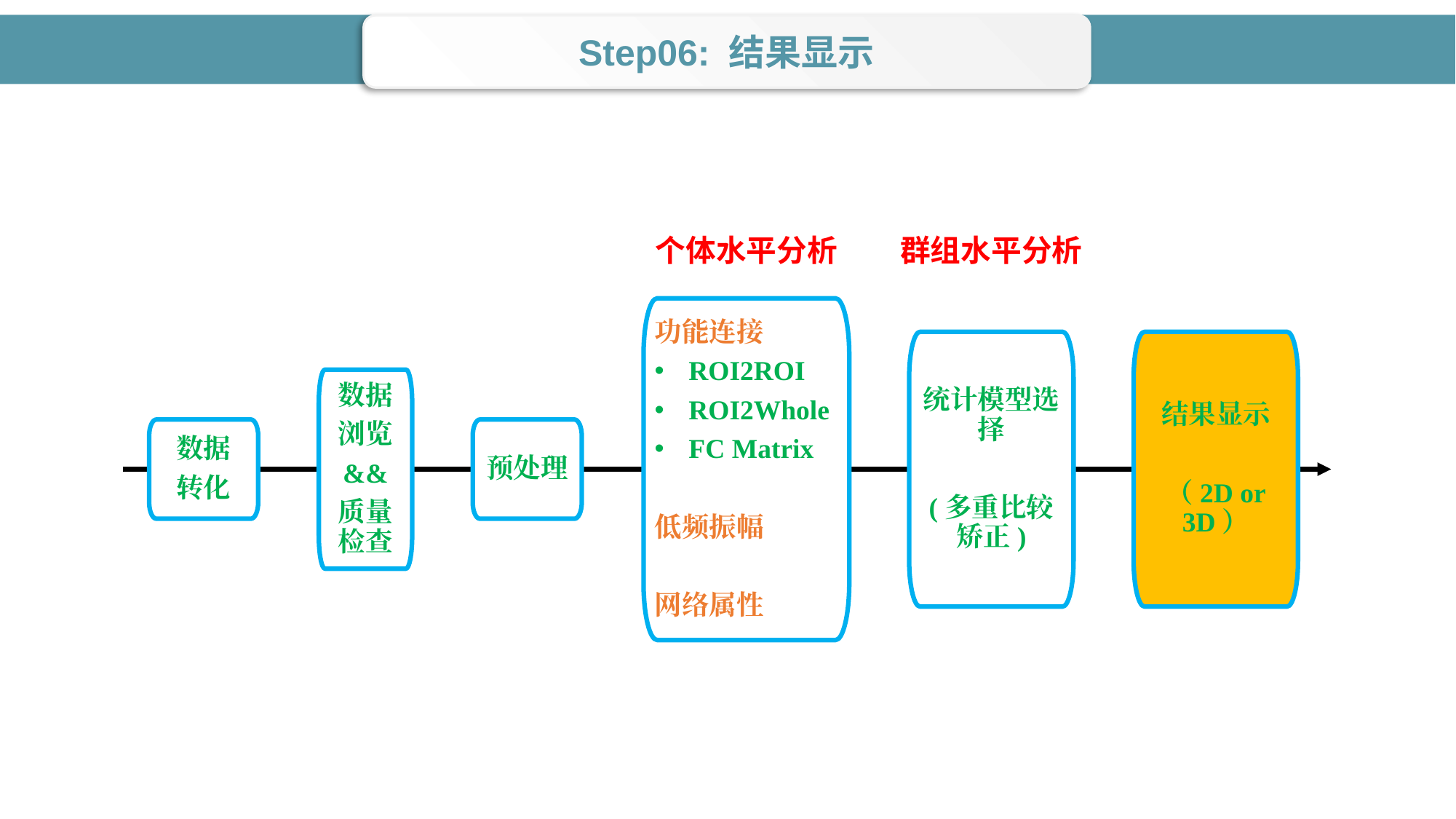

Step06: 结果显示
个体水平分析
群组水平分析
功能连接
ROI2ROI
ROI2Whole
FC Matrix

低频振幅

网络属性
统计模型选择

(多重比较矫正)
结果显示

（2D or 3D）
数据
浏览
&&
质量检查
数据
转化
预处理